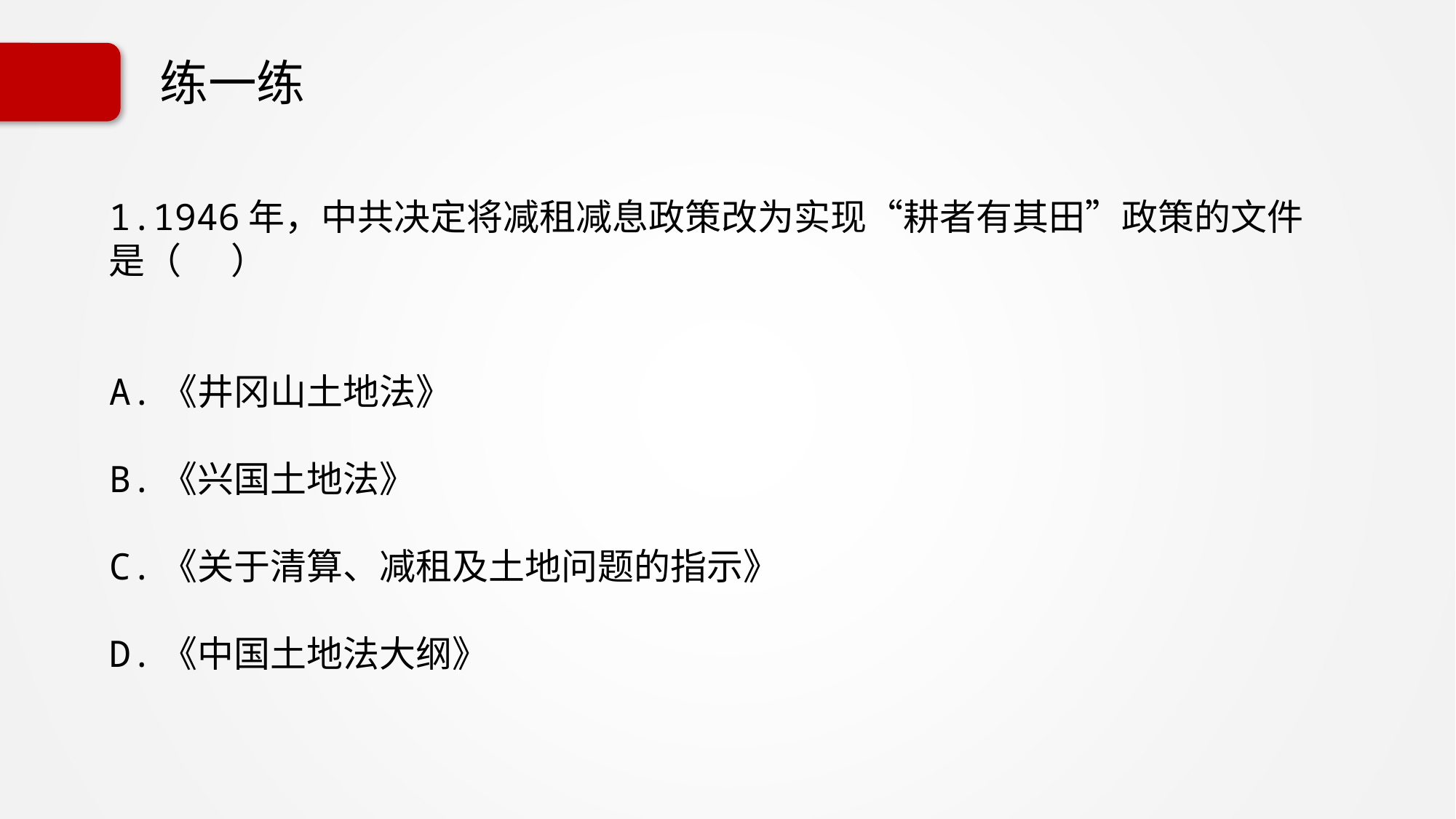

# 练一练
1.1946年，中共决定将减租减息政策改为实现“耕者有其田”政策的文件是（      ）

A.《井冈山土地法》

B.《兴国土地法》

C.《关于清算、减租及土地问题的指示》

D.《中国土地法大纲》